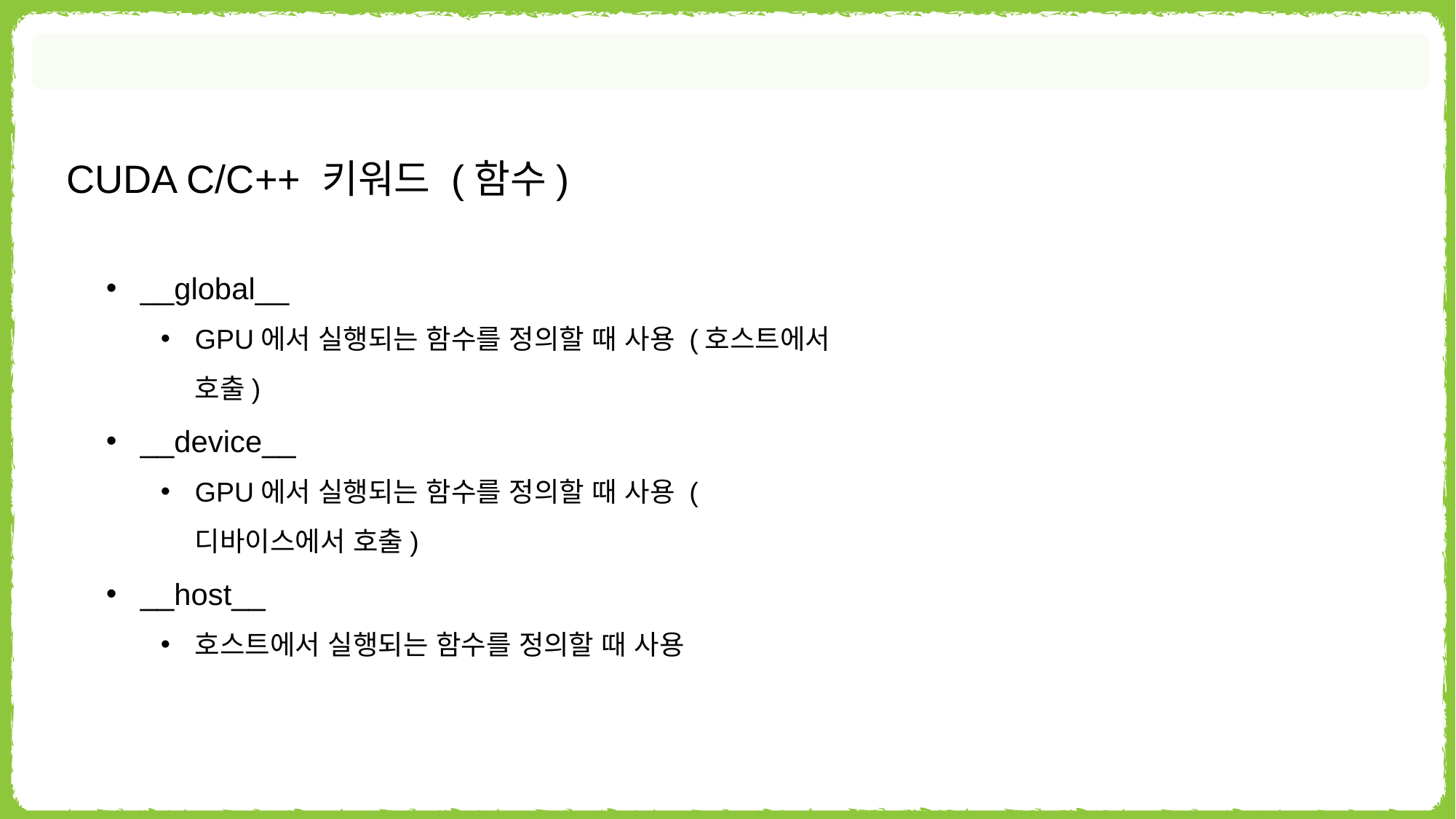

CUDA C/C++ 키워드 (함수)
__global__
GPU에서 실행되는 함수를 정의할 때 사용 (호스트에서 호출)
__device__
GPU에서 실행되는 함수를 정의할 때 사용 (디바이스에서 호출)
__host__
호스트에서 실행되는 함수를 정의할 때 사용